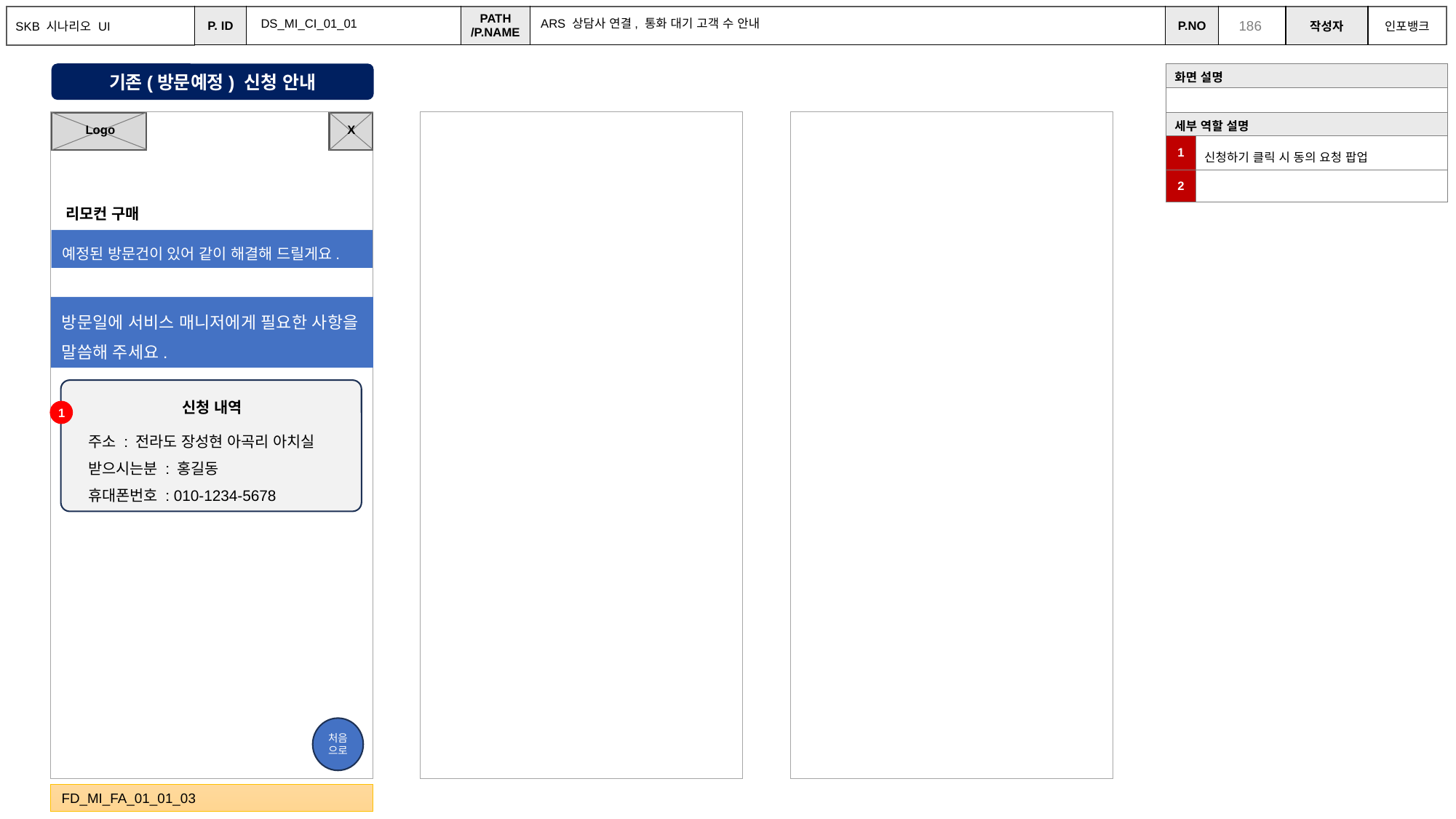

DS_MI_CI_01_01
ARS 상담사 연결, 통화 대기 고객 수 안내
기존(방문예정) 신청 안내
| 화면 설명 |  |
| --- | --- |
|  |  |
| 세부 역할 설명 |  |
| 1 | 신청하기 클릭 시 동의 요청 팝업 |
| 2 |  |

X

Logo
리모컨 구매
예정된 방문건이 있어 같이 해결해 드릴게요.
방문일에 서비스 매니저에게 필요한 사항을 말씀해 주세요.

신청 내역
1
주소 : 전라도 장성현 아곡리 아치실
받으시는분 : 홍길동
휴대폰번호 : 010-1234-5678
처음
으로
FD_MI_FA_01_01_03